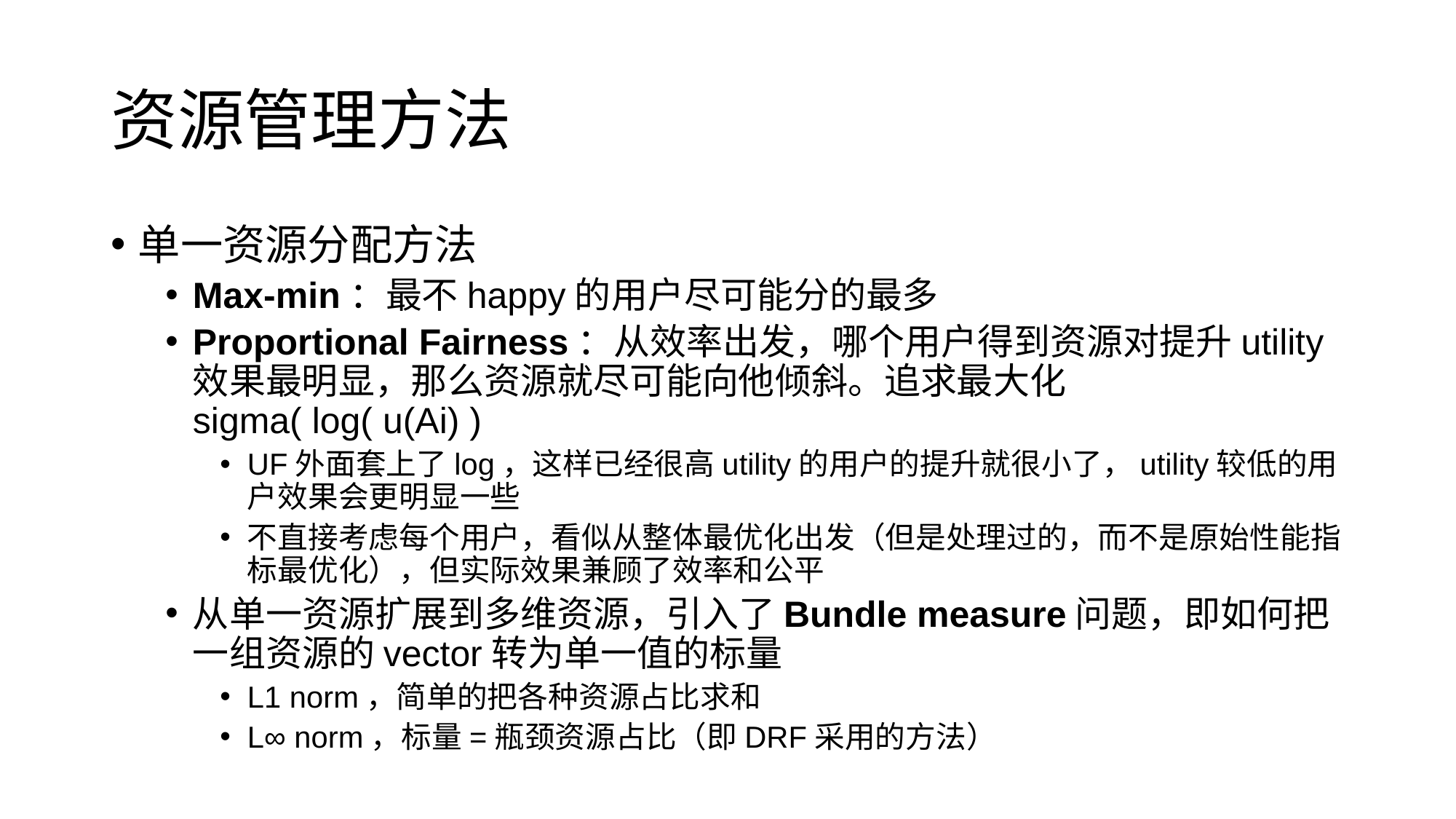

# 资源管理方法
单一资源分配方法
Max-min：最不happy的用户尽可能分的最多
Proportional Fairness：从效率出发，哪个用户得到资源对提升utility效果最明显，那么资源就尽可能向他倾斜。追求最大化 sigma( log( u(Ai) )
UF外面套上了log，这样已经很高utility的用户的提升就很小了，utility较低的用户效果会更明显一些
不直接考虑每个用户，看似从整体最优化出发（但是处理过的，而不是原始性能指标最优化），但实际效果兼顾了效率和公平
从单一资源扩展到多维资源，引入了Bundle measure问题，即如何把一组资源的vector转为单一值的标量
L1 norm，简单的把各种资源占比求和
L∞ norm，标量=瓶颈资源占比（即DRF采用的方法）